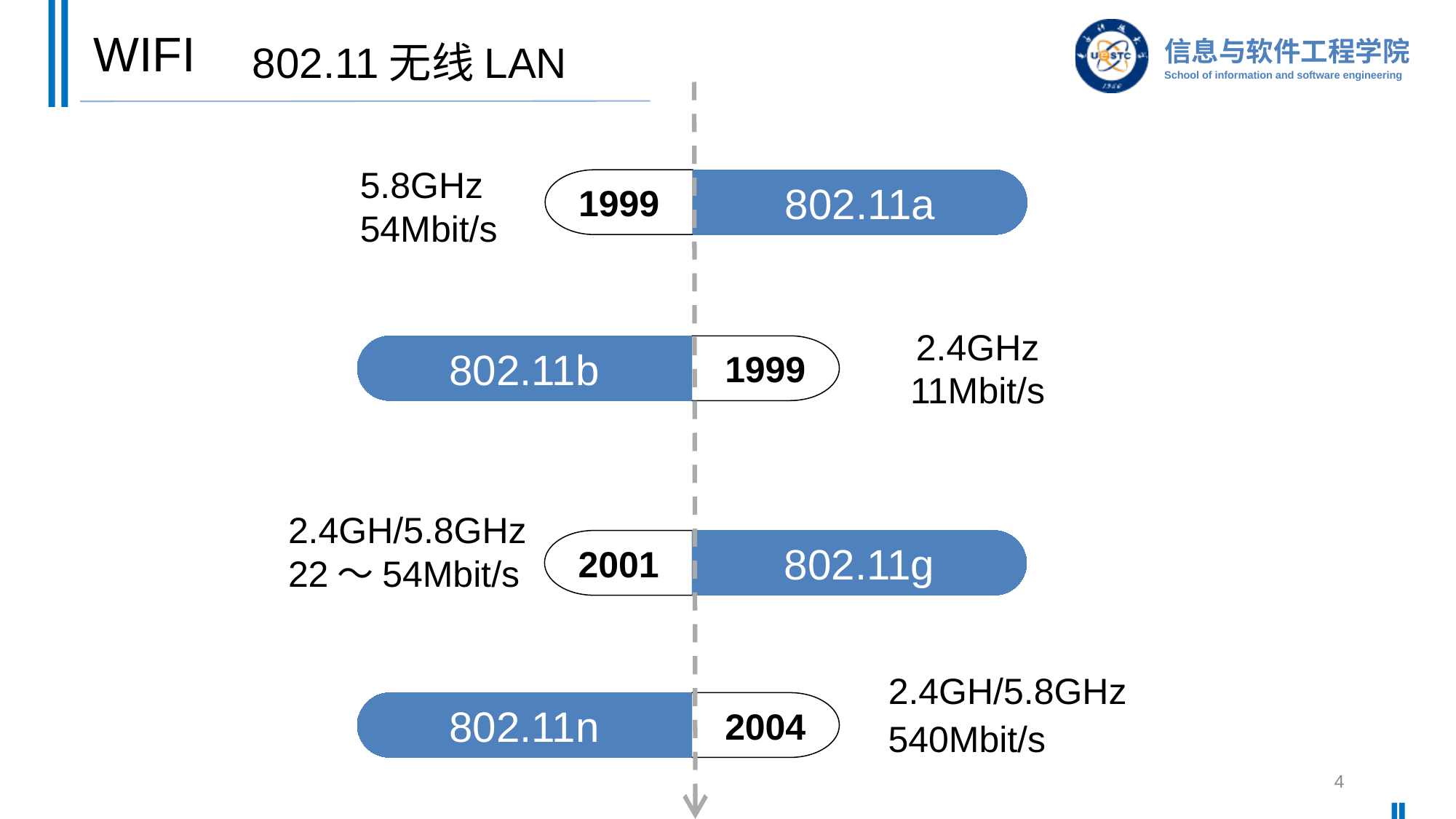

# WIFI
802.11无线LAN
5.8GHz
54Mbit/s
1999
802.11a
2.4GHz
11Mbit/s
1999
802.11b
2.4GH/5.8GHz
22～54Mbit/s
2001
802.11g
2.4GH/5.8GHz
2004
802.11n
540Mbit/s
4